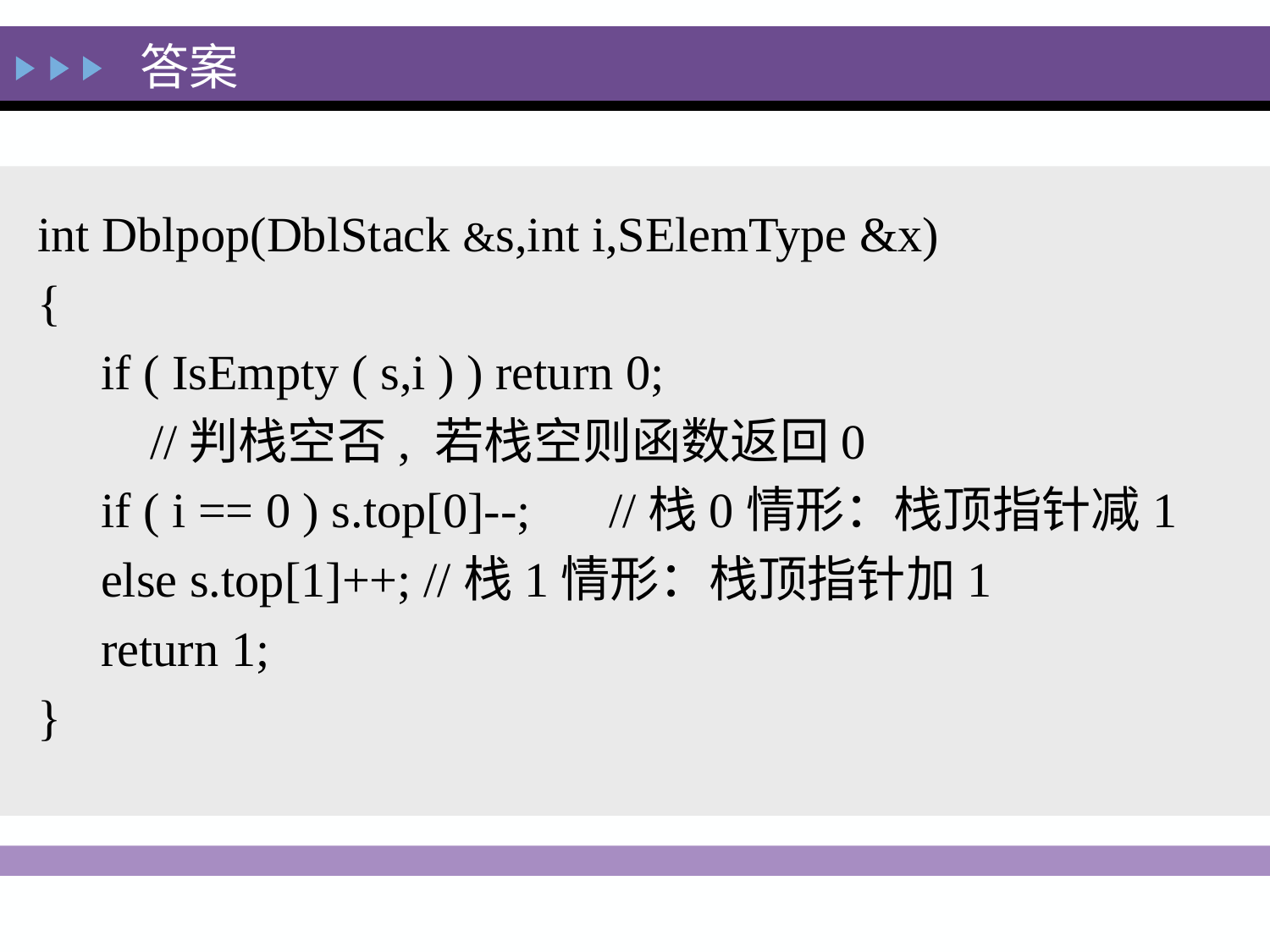

答案

int Dblpop(DblStack &s,int i,SElemType &x)
{
if ( IsEmpty ( s,i ) ) return 0;
    //判栈空否, 若栈空则函数返回0
if ( i == 0 ) s.top[0]--;	//栈0情形：栈顶指针减1
else s.top[1]++; //栈1情形：栈顶指针加1
return 1;
}